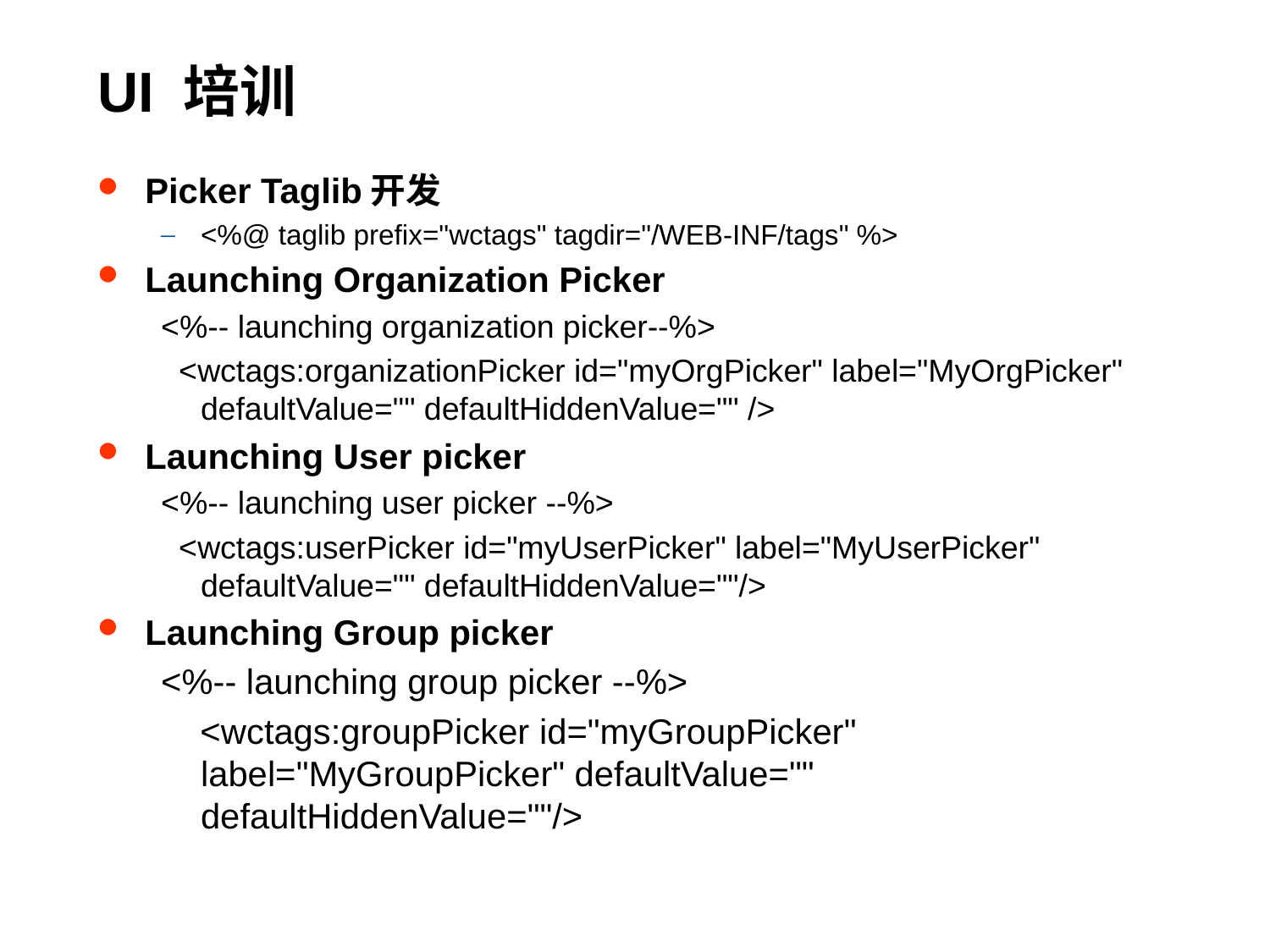

# UI 培训

Picker Taglib开发
<%@ taglib prefix="wctags" tagdir="/WEB-INF/tags" %>
Launching Organization Picker
<%-- launching organization picker--%>
  <wctags:organizationPicker id="myOrgPicker" label="MyOrgPicker" defaultValue="" defaultHiddenValue="" />
Launching User picker
<%-- launching user picker --%>
  <wctags:userPicker id="myUserPicker" label="MyUserPicker" defaultValue="" defaultHiddenValue=""/>
Launching Group picker
<%-- launching group picker --%>
    <wctags:groupPicker id="myGroupPicker" label="MyGroupPicker" defaultValue="" defaultHiddenValue=""/>